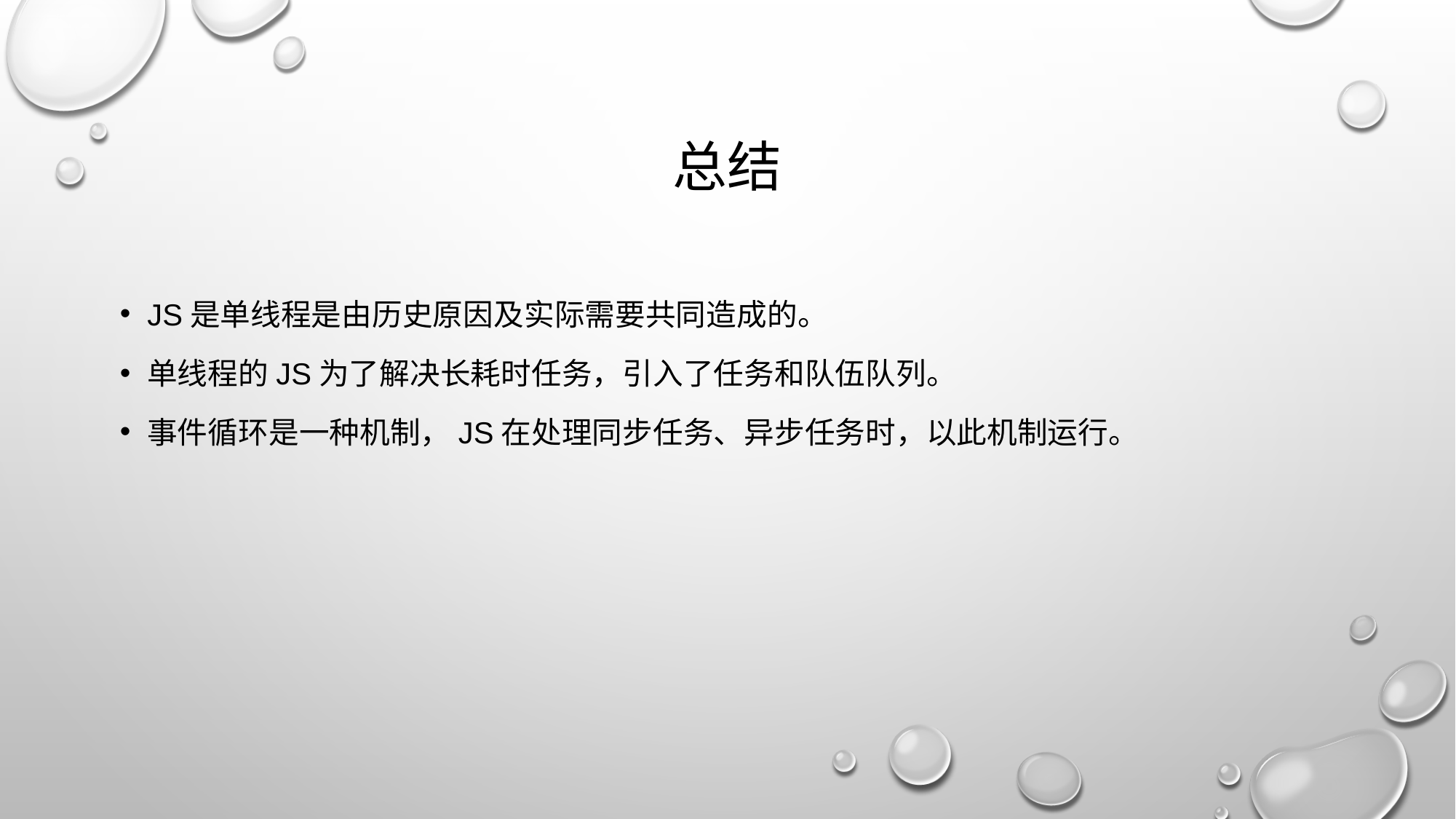

# 总结
JS是单线程是由历史原因及实际需要共同造成的。
单线程的JS为了解决长耗时任务，引入了任务和队伍队列。
事件循环是一种机制，JS在处理同步任务、异步任务时，以此机制运行。